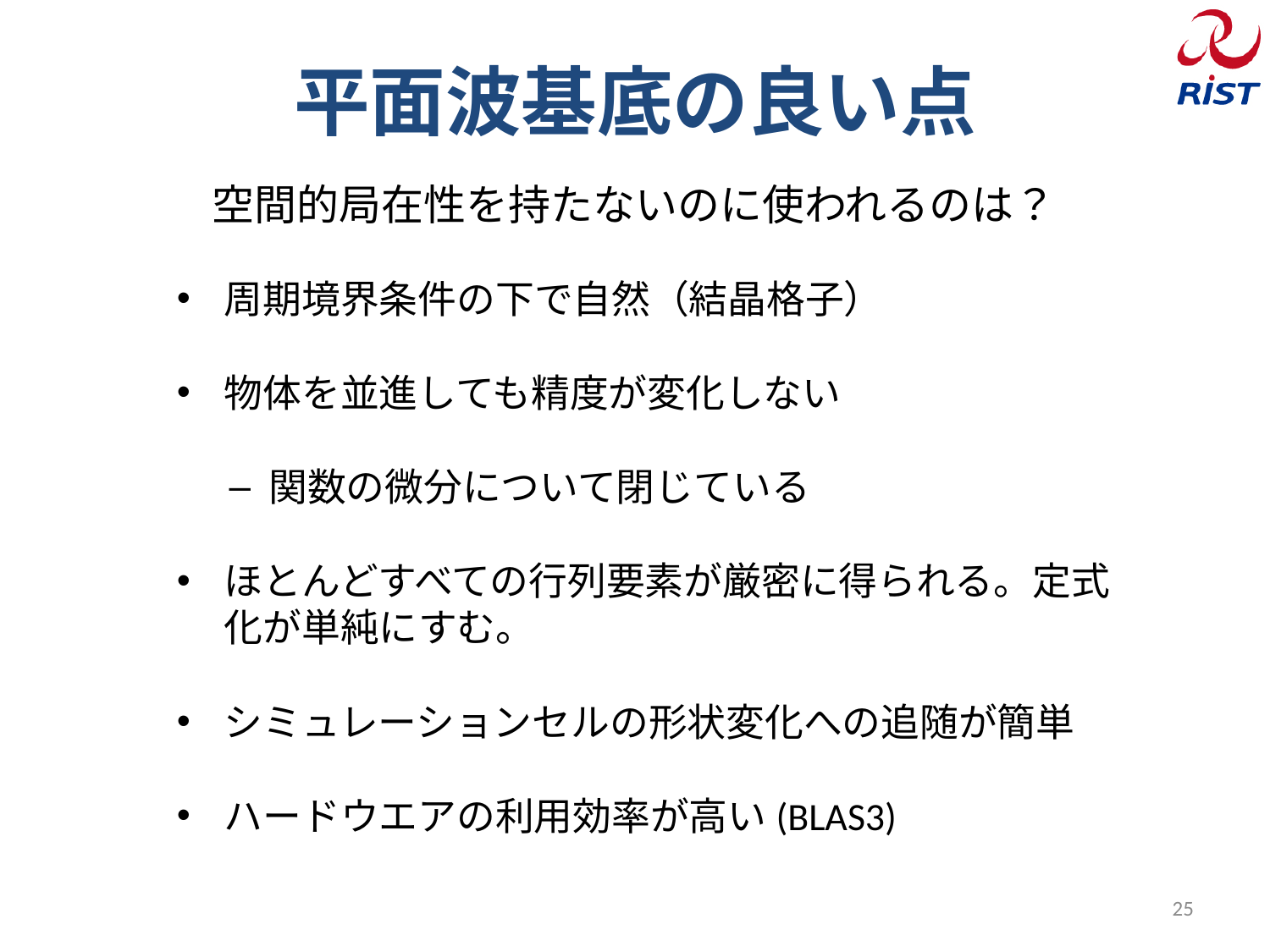

# 平面波基底の良い点
空間的局在性を持たないのに使われるのは？
周期境界条件の下で自然（結晶格子）
物体を並進しても精度が変化しない
関数の微分について閉じている
ほとんどすべての行列要素が厳密に得られる。定式化が単純にすむ。
シミュレーションセルの形状変化への追随が簡単
ハードウエアの利用効率が高い(BLAS3)
25